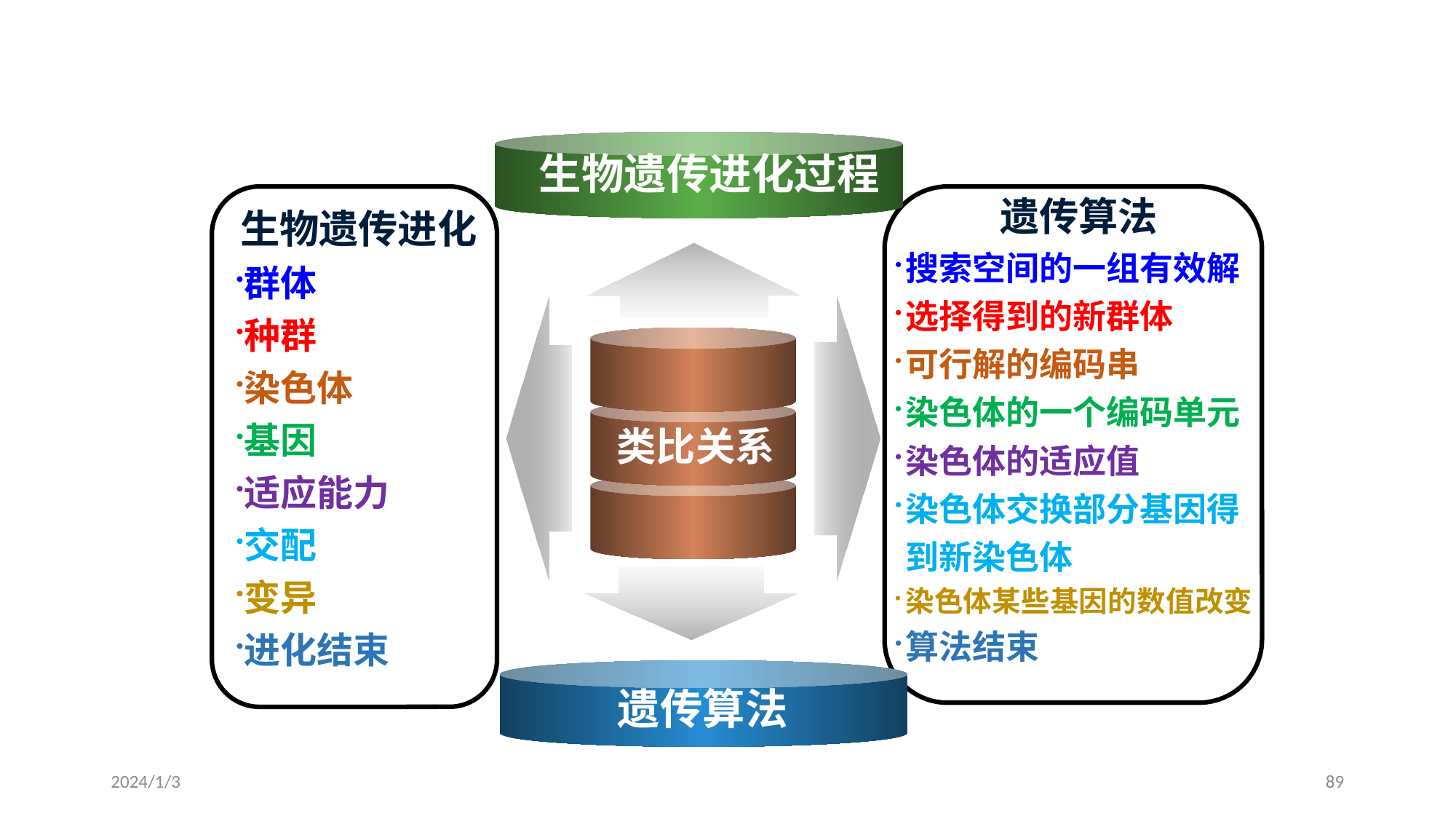

遗传算法的起源

生物遗传进化过程

生物遗传进化
群体
种群
染色体
基因
适应能力
交配
变异
进化结束

遗传算法
搜索空间的一组有效解
选择得到的新群体
可行解的编码串
染色体的一个编码单元
染色体的适应值
染色体交换部分基因得到新染色体
染色体某些基因的数值改变
算法结束

类比关系

遗传算法
2024/1/3
89